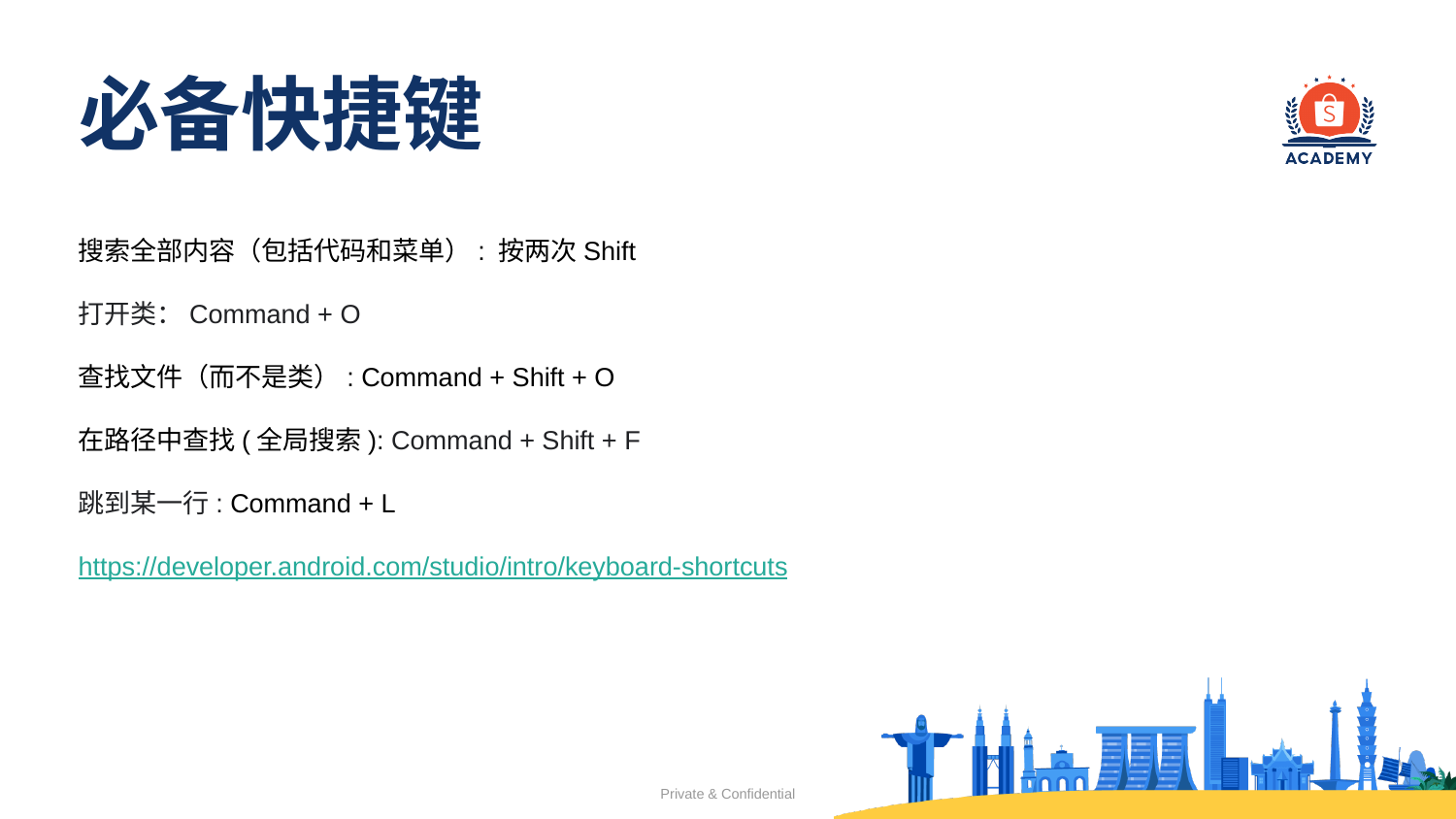

# 必备快捷键

搜索全部内容（包括代码和菜单）: 按两次Shift

打开类：Command + O

查找文件（而不是类）: Command + Shift + O

在路径中查找(全局搜索): Command + Shift + F

跳到某一行: Command + L

https://developer.android.com/studio/intro/keyboard-shortcuts